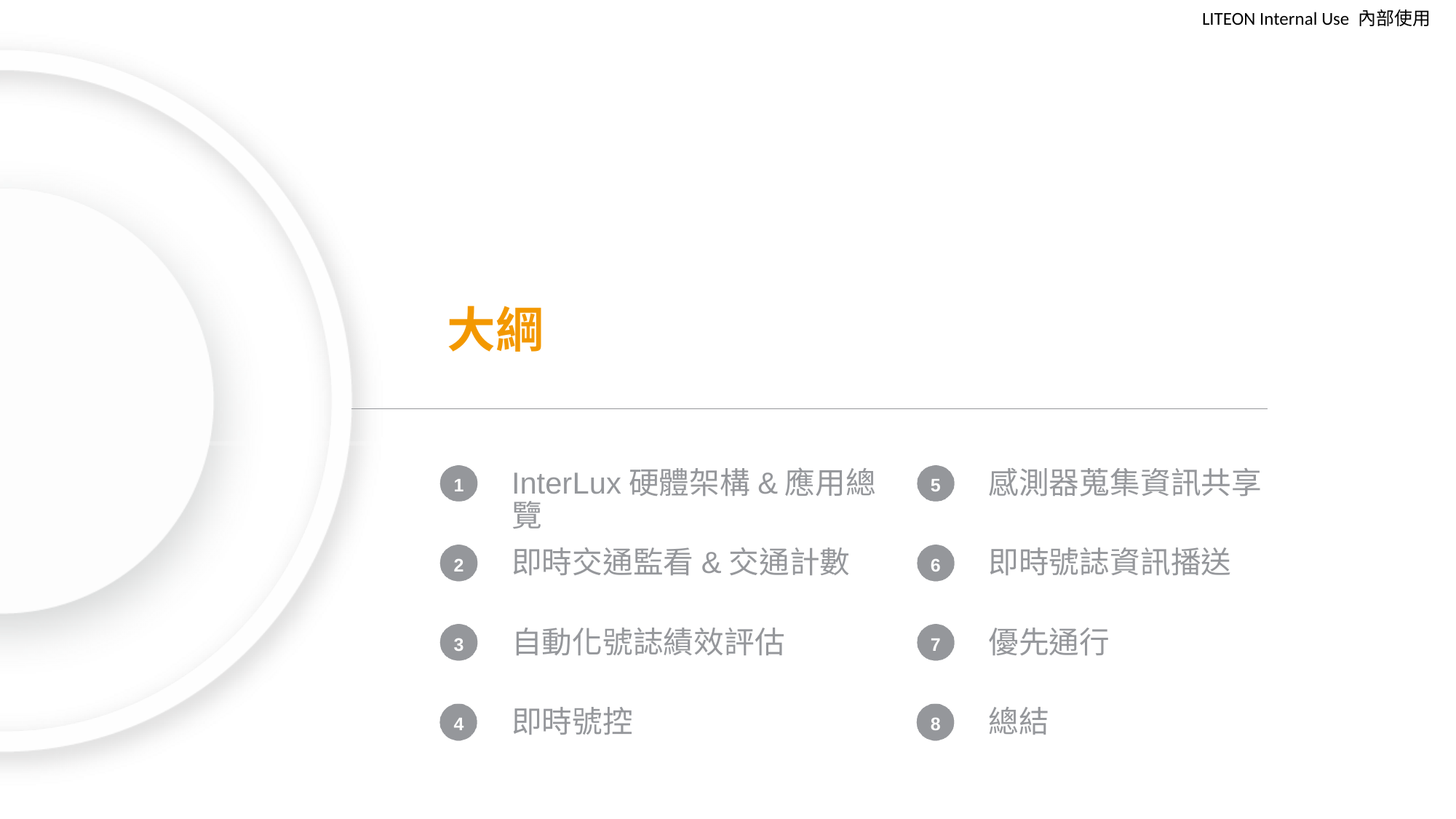

大綱
1
5
InterLux硬體架構&應用總覽
感測器蒐集資訊共享

2
6
即時交通監看&交通計數
即時號誌資訊播送

3
7
自動化號誌績效評估
優先通行

8
4
總結
即時號控